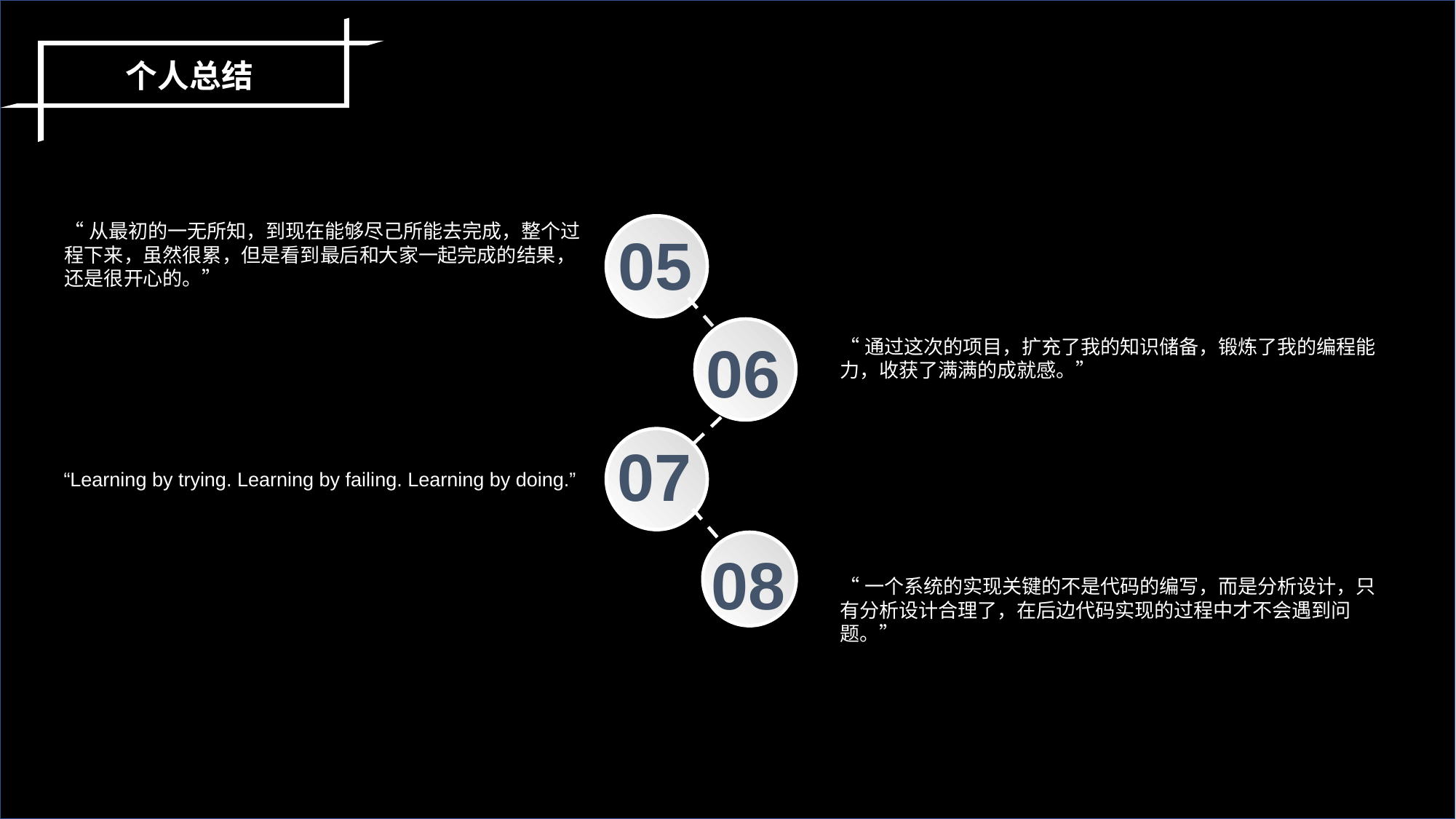

个人总结
“从最初的一无所知，到现在能够尽己所能去完成，整个过程下来，虽然很累，但是看到最后和大家一起完成的结果，还是很开心的。”

05

06
“通过这次的项目，扩充了我的知识储备，锻炼了我的编程能力，收获了满满的成就感。”

07
“Learning by trying. Learning by failing. Learning by doing.”

08
“一个系统的实现关键的不是代码的编写，而是分析设计，只有分析设计合理了，在后边代码实现的过程中才不会遇到问题。”